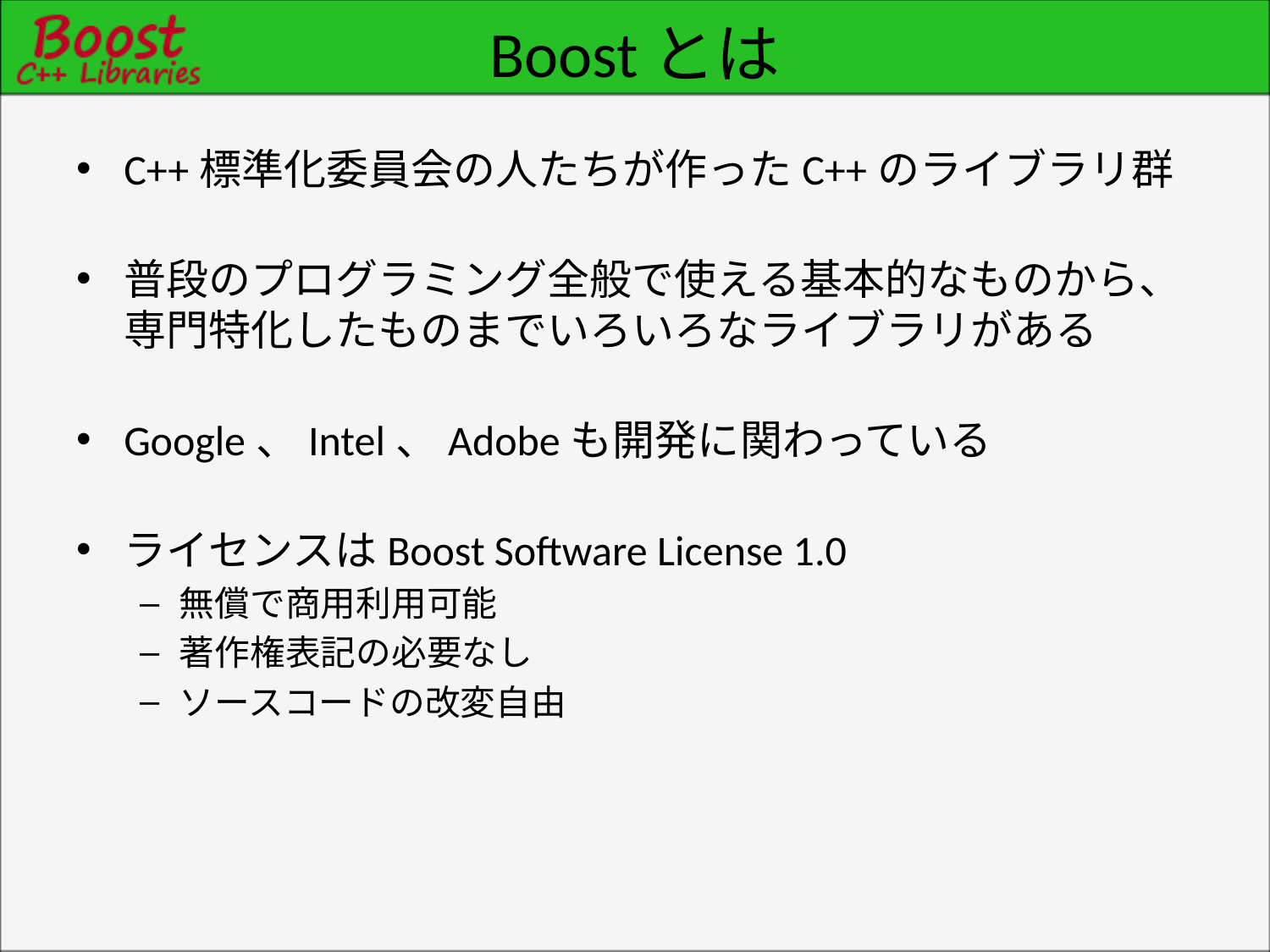

# Boostとは
C++標準化委員会の人たちが作ったC++のライブラリ群
普段のプログラミング全般で使える基本的なものから、専門特化したものまでいろいろなライブラリがある
Google、Intel、Adobeも開発に関わっている
ライセンスはBoost Software License 1.0
無償で商用利用可能
著作権表記の必要なし
ソースコードの改変自由